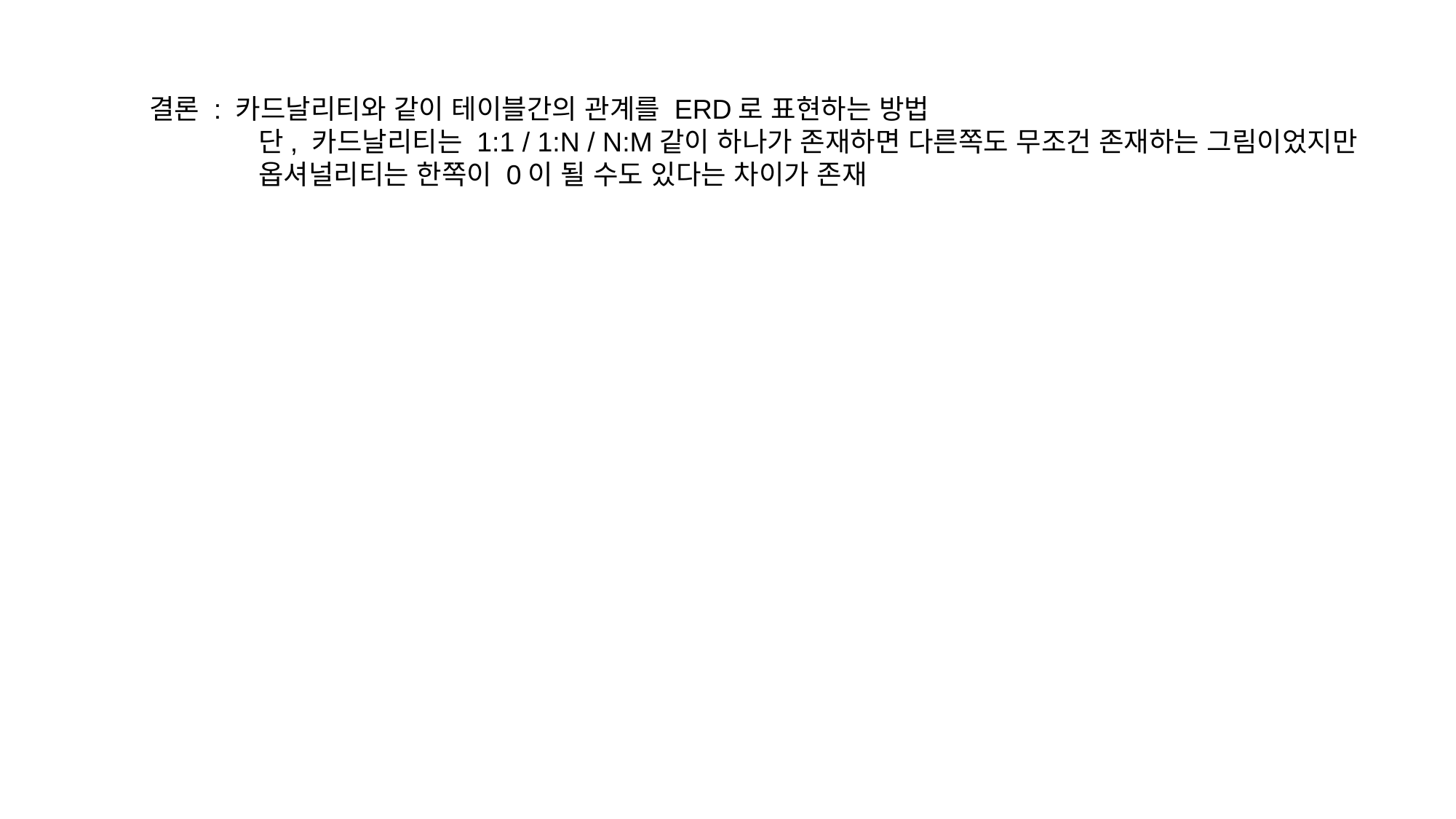

결론 : 카드날리티와 같이 테이블간의 관계를 ERD로 표현하는 방법
	단, 카드날리티는 1:1 / 1:N / N:M같이 하나가 존재하면 다른쪽도 무조건 존재하는 그림이었지만
	옵셔널리티는 한쪽이 0이 될 수도 있다는 차이가 존재